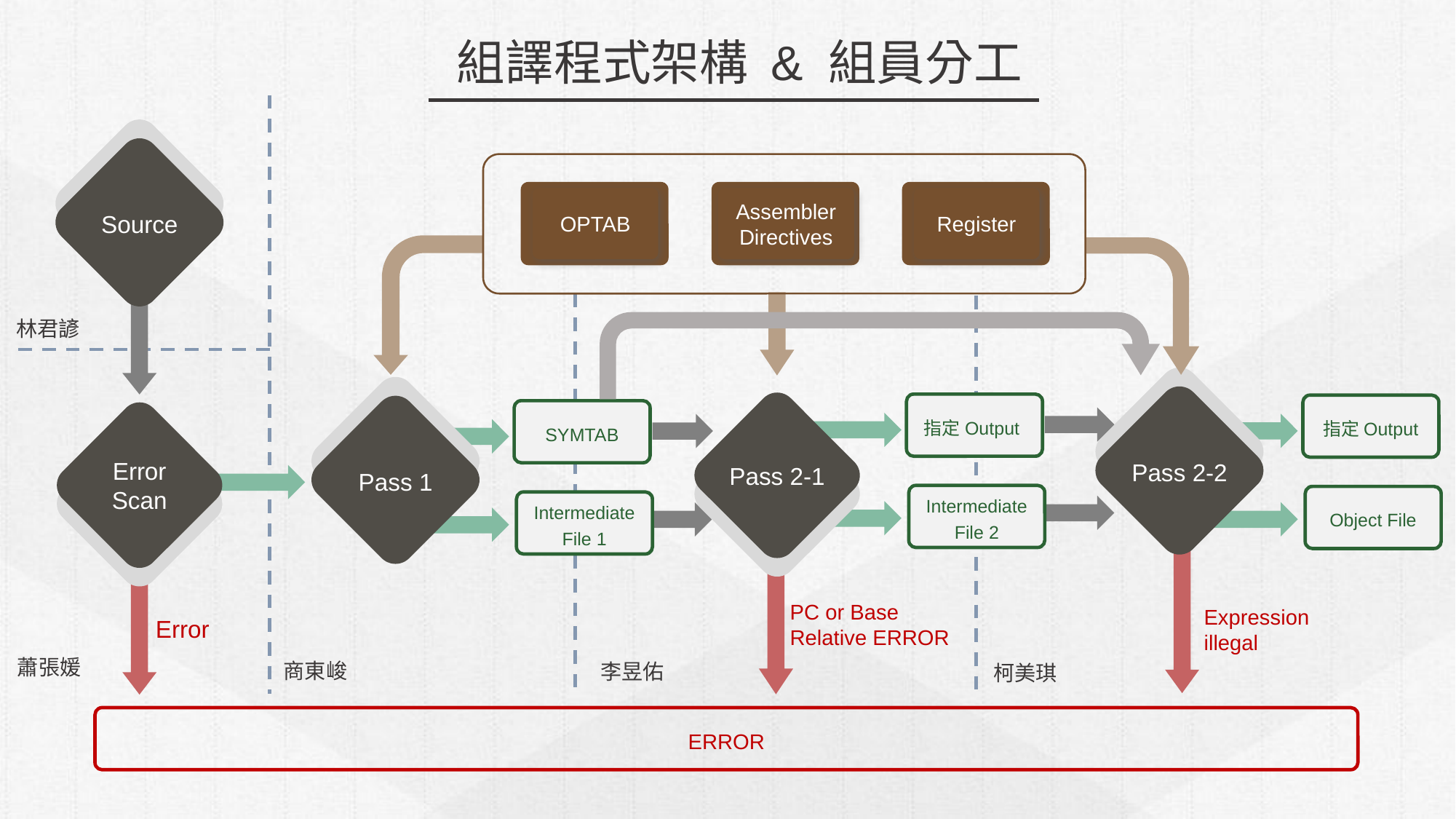

組譯程式架構 & 組員分工

Source

OPTAB

Assembler
Directives

Register

林君諺

Pass 2-2
指定Output.
指定Output

Pass 1
SYMTAB

Pass 2-1

Error Scan

Intermediate File 2
Object File
Intermediate File 1

PC or Base Relative ERROR
Expression
illegal

Error
蕭張媛
商東峻
李昱佑
柯美琪
ERROR
5